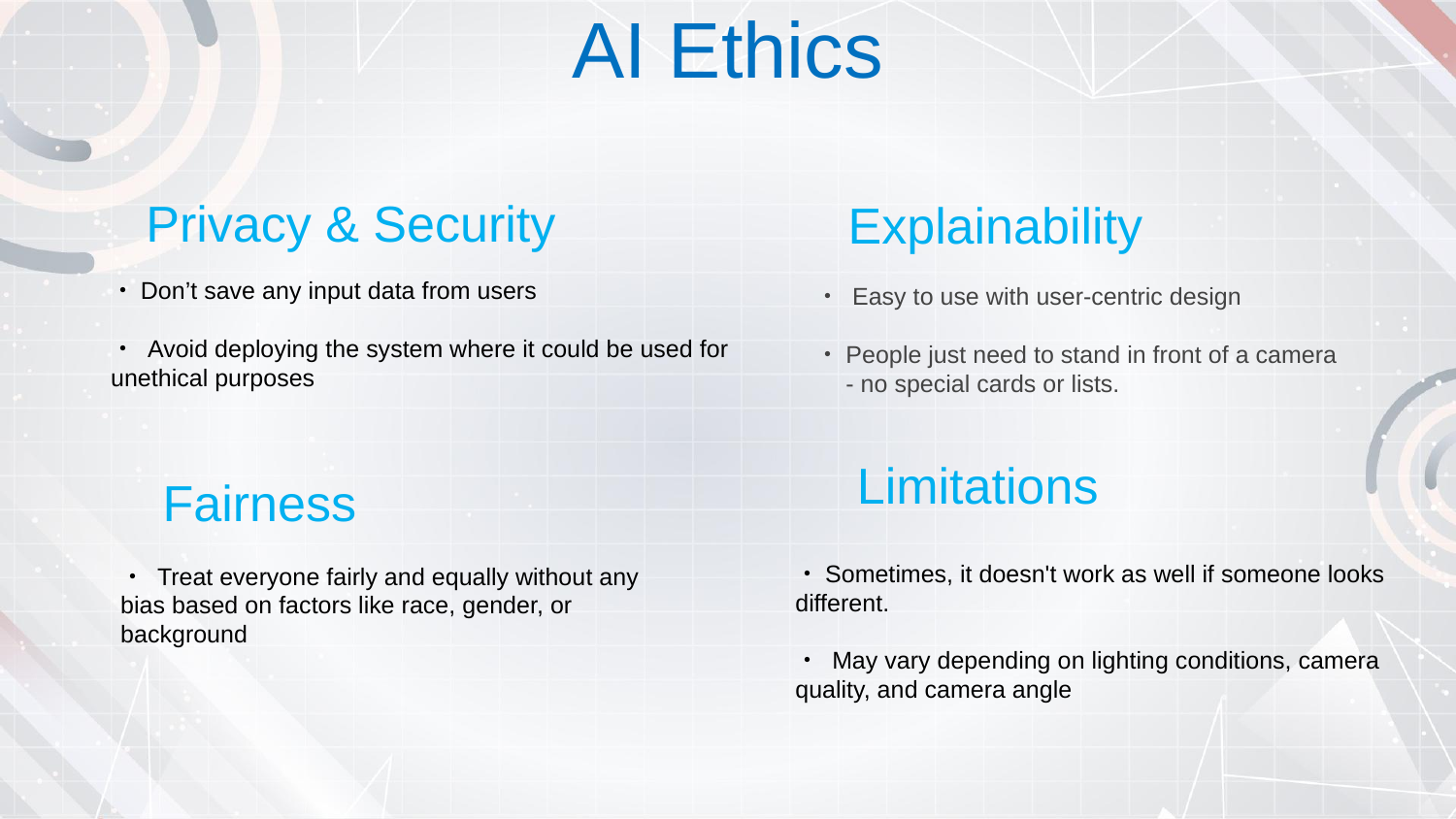

AI Ethics
Privacy & Security
Explainability
・Don’t save any input data from users

・ Avoid deploying the system where it could be used for unethical purposes
・ Easy to use with user-centric design

・People just need to stand in front of a camera
　- no special cards or lists.
Limitations
Fairness
・Sometimes, it doesn't work as well if someone looks different.

・ May vary depending on lighting conditions, camera quality, and camera angle

・ Treat everyone fairly and equally without any bias based on factors like race, gender, or background